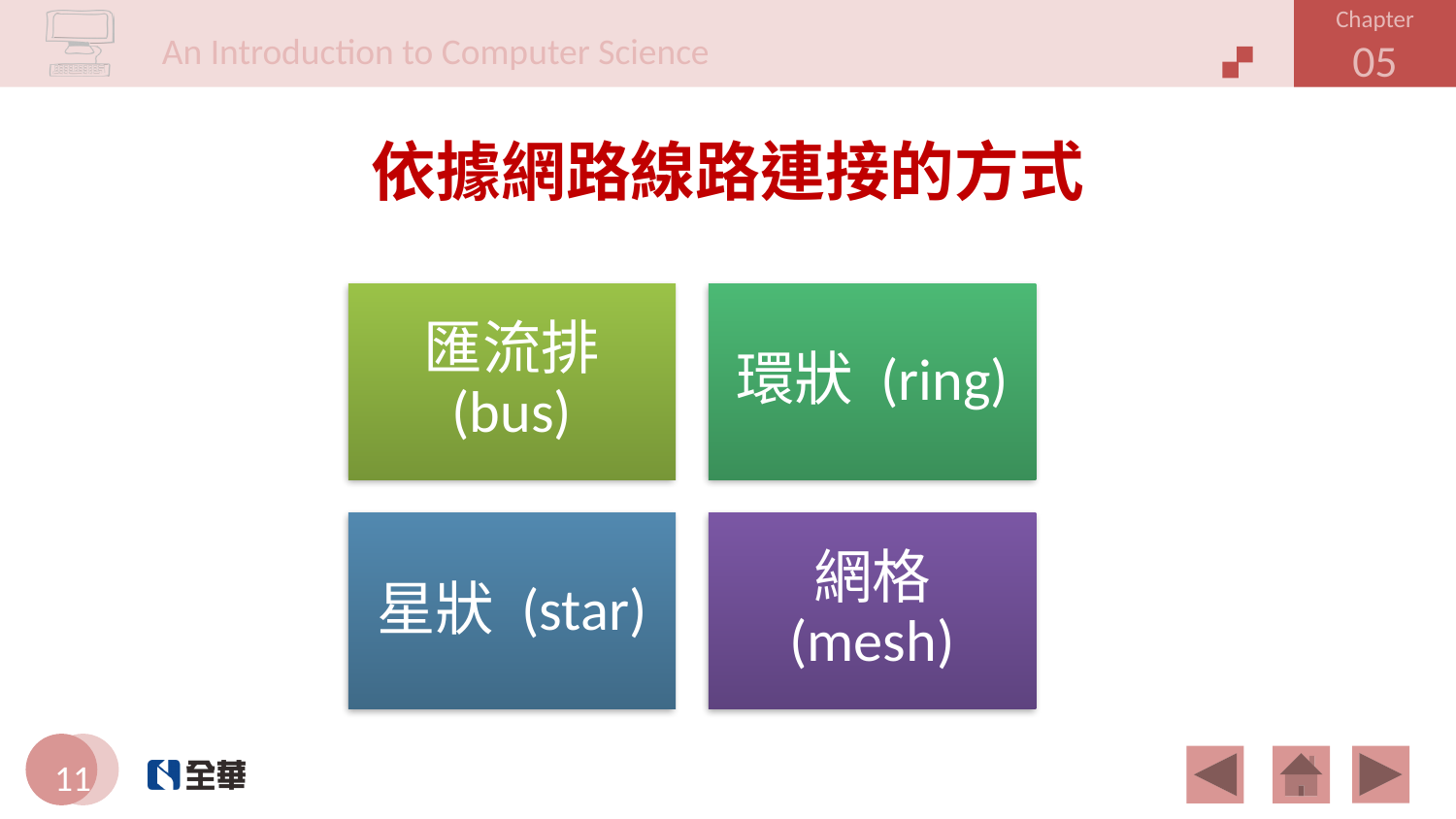

# 依據網路線路連接的方式

匯流排 (bus)
環狀 (ring)
星狀 (star)
網格 (mesh)